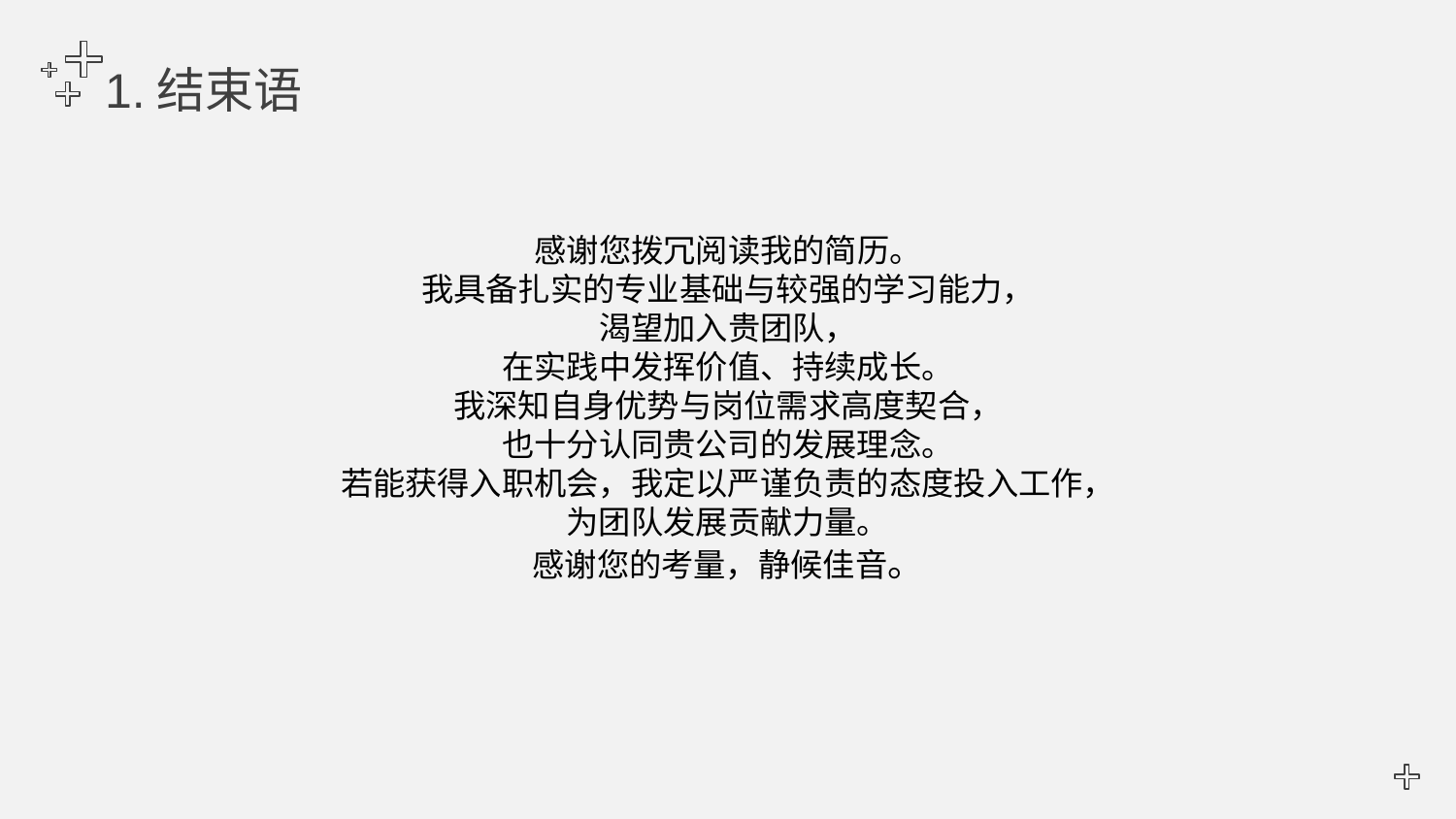

1.结束语
感谢您拨冗阅读我的简历。
我具备扎实的专业基础与较强的学习能力，
渴望加入贵团队，
在实践中发挥价值、持续成长。
我深知自身优势与岗位需求高度契合，
也十分认同贵公司的发展理念。
若能获得入职机会，我定以严谨负责的态度投入工作，
为团队发展贡献力量。
感谢您的考量，静候佳音。